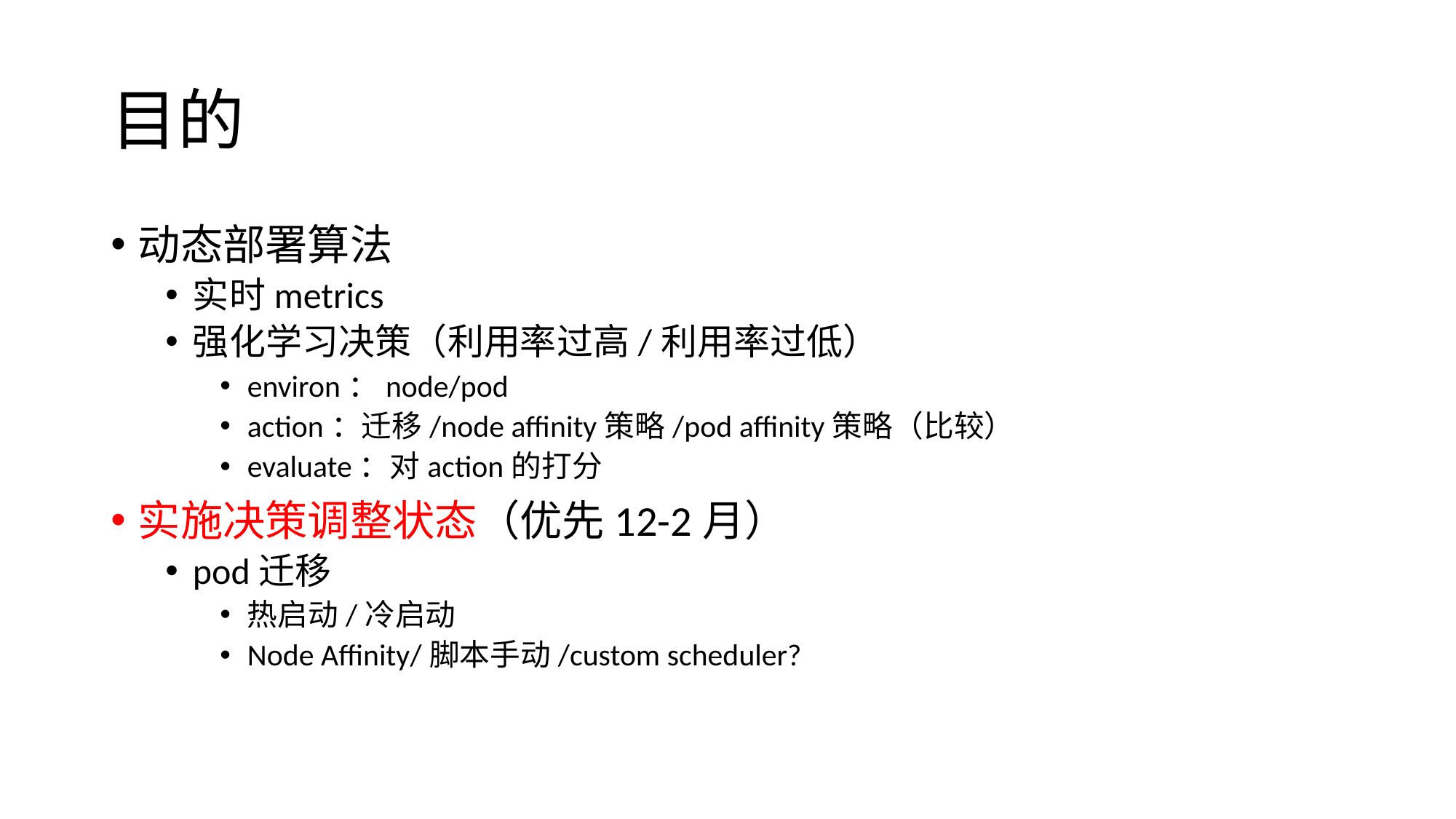

# 目的
动态部署算法
实时metrics
强化学习决策（利用率过高/利用率过低）
environ：node/pod
action：迁移/node affinity策略/pod affinity策略（比较）
evaluate：对action的打分
实施决策调整状态（优先12-2月）
pod迁移
热启动/冷启动
Node Affinity/脚本手动/custom scheduler?